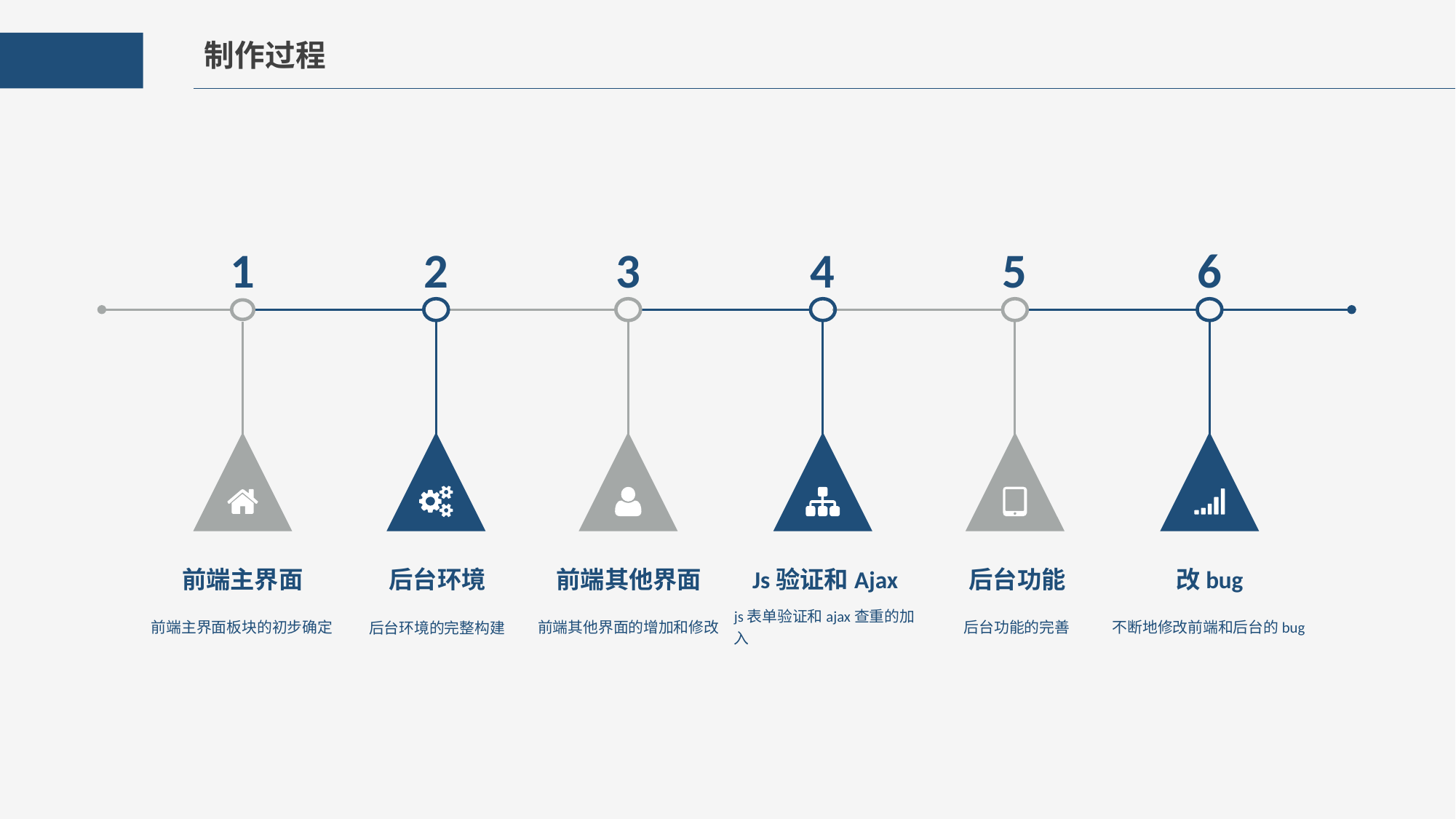

制作过程

1

前端主界面
前端主界面板块的初步确定
2

后台环境
后台环境的完整构建
3

前端其他界面
前端其他界面的增加和修改
4

Js验证和Ajax
js表单验证和ajax查重的加入
5

后台功能
后台功能的完善
6

改bug
不断地修改前端和后台的bug